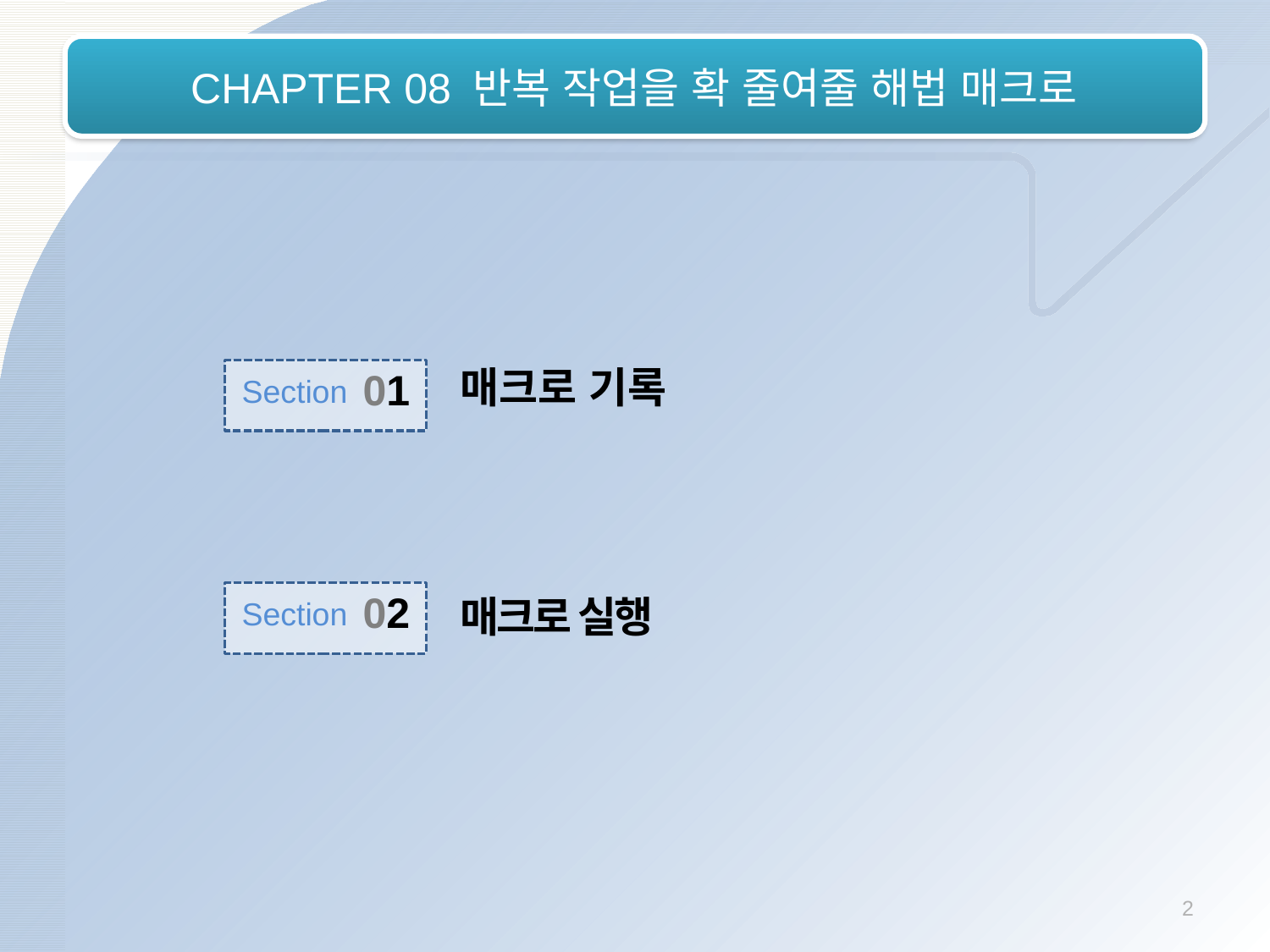

# CHAPTER 08 반복 작업을 확 줄여줄 해법 매크로
매크로 기록
01

Section
02

Section
매크로 실행
2